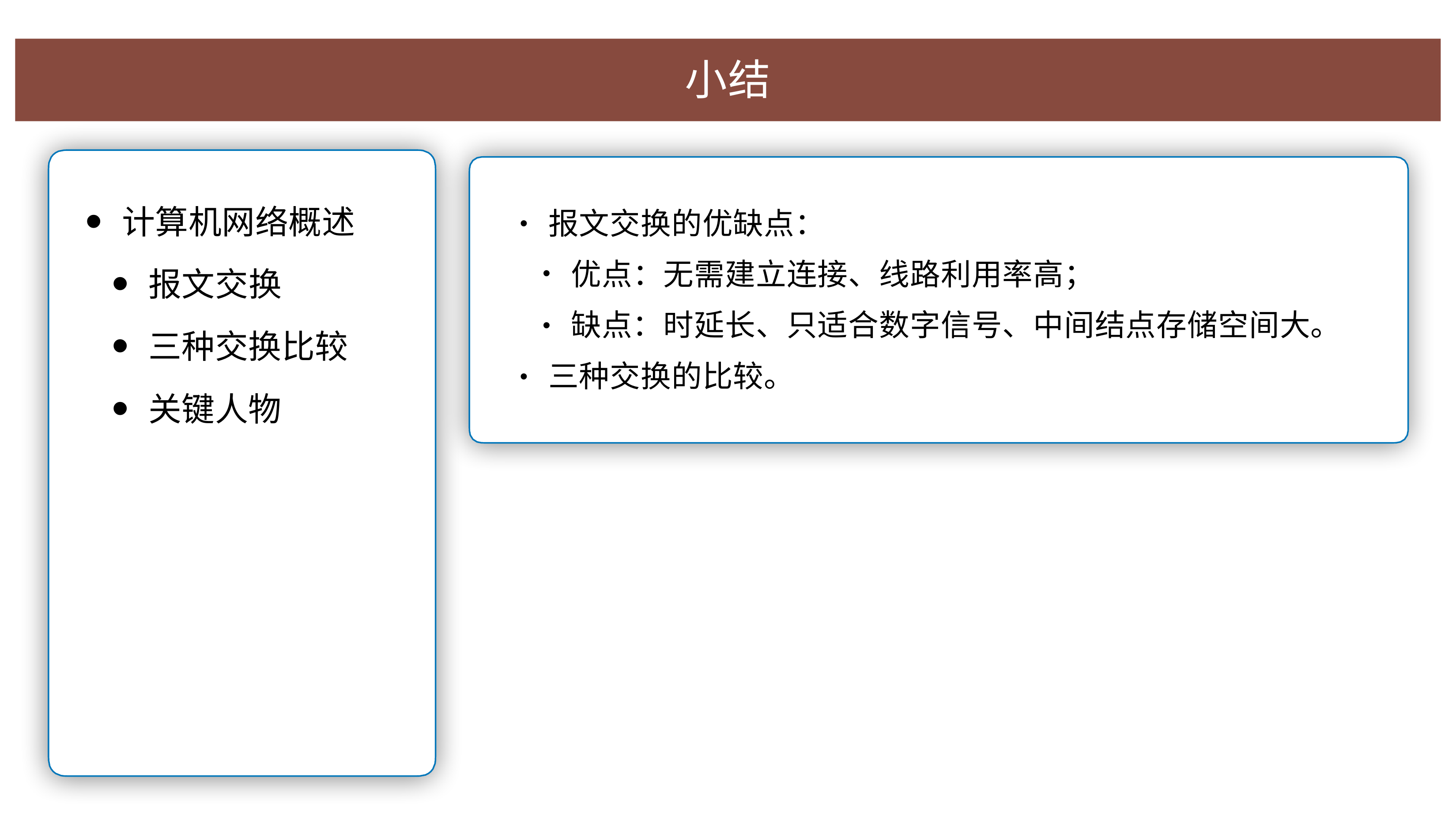

⼩结

计算机⽹络概述
报⽂交换
报⽂交换的优缺点：
•
优点：⽆需建⽴连接、线路利⽤率⾼；
缺点：时延⻓、只适合数字信号、中间结点存储空间⼤。
•
三种交换⽐较
关键⼈物
三种交换的⽐较。
•